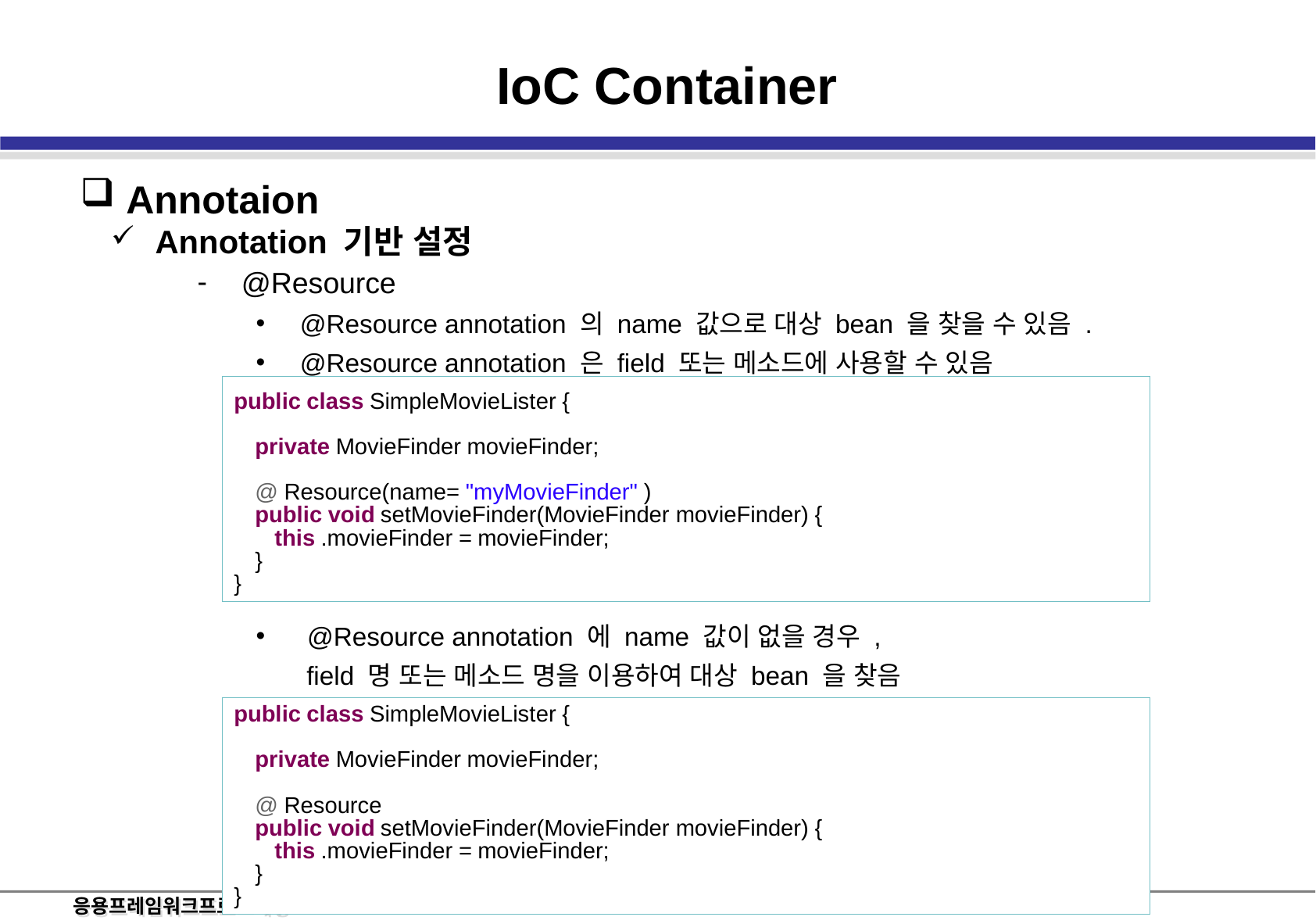

IoC Container
 Annotaion
  Annotation 기반 설정
@Resource
@Resource annotation 의 name 값으로 대상 bean 을 찾을 수 있음 .
@Resource annotation 은 field 또는 메소드에 사용할 수 있음

 @Resource annotation 에 name 값이 없을 경우 ,
       field 명 또는 메소드 명을 이용하여 대상 bean 을 찾음

public class SimpleMovieLister {

	private MovieFinder movieFinder;

	@ Resource(name= "myMovieFinder" )
	public void setMovieFinder(MovieFinder movieFinder) {
		this .movieFinder = movieFinder;
	}
}
public class SimpleMovieLister {

	private MovieFinder movieFinder;

	@ Resource
	public void setMovieFinder(MovieFinder movieFinder) {
		this .movieFinder = movieFinder;
	}
}
- 49 -